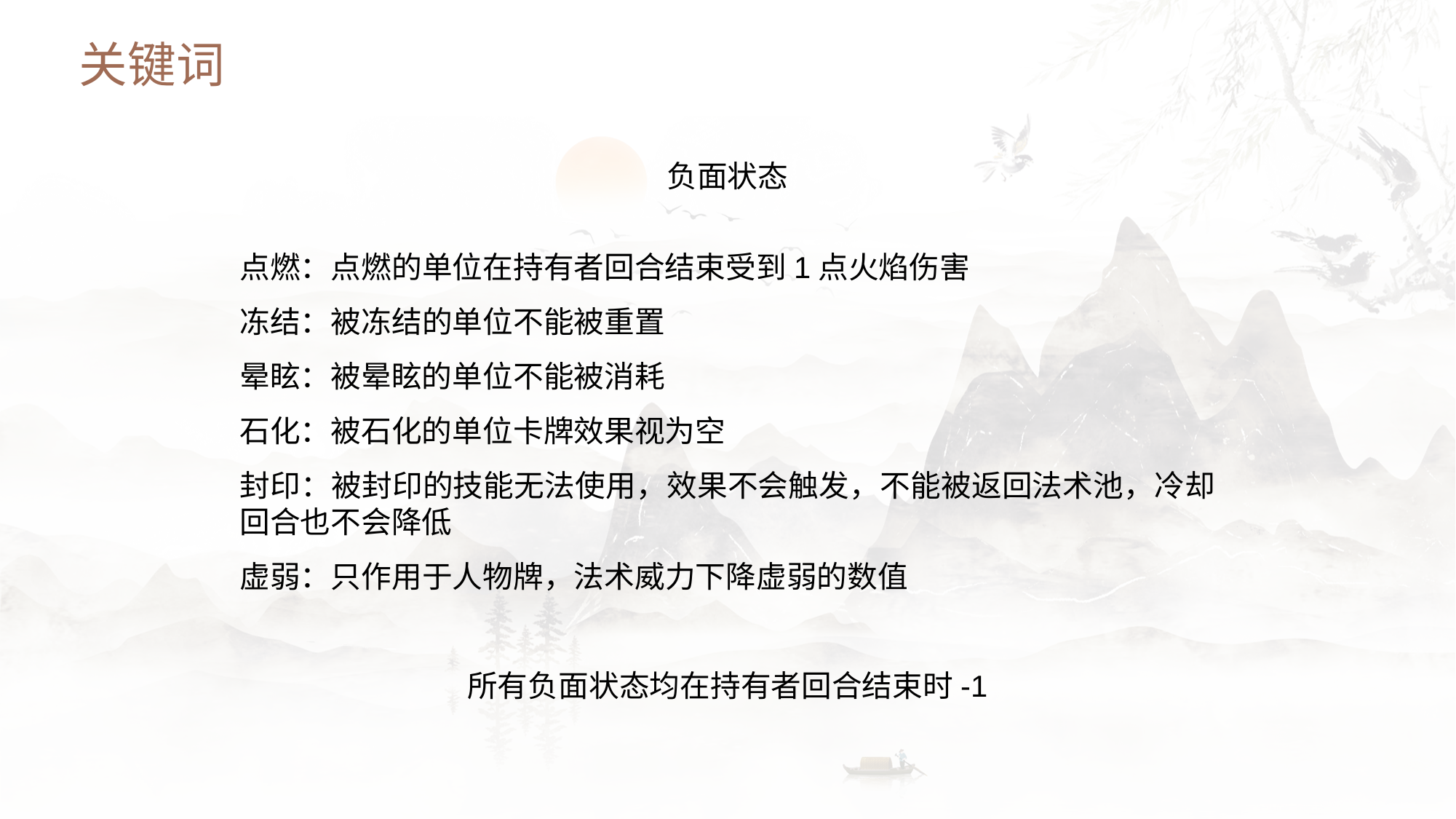

关键词
负面状态

点燃：点燃的单位在持有者回合结束受到1点火焰伤害
冻结：被冻结的单位不能被重置
晕眩：被晕眩的单位不能被消耗
石化：被石化的单位卡牌效果视为空
封印：被封印的技能无法使用，效果不会触发，不能被返回法术池，冷却回合也不会降低
虚弱：只作用于人物牌，法术威力下降虚弱的数值

所有负面状态均在持有者回合结束时-1